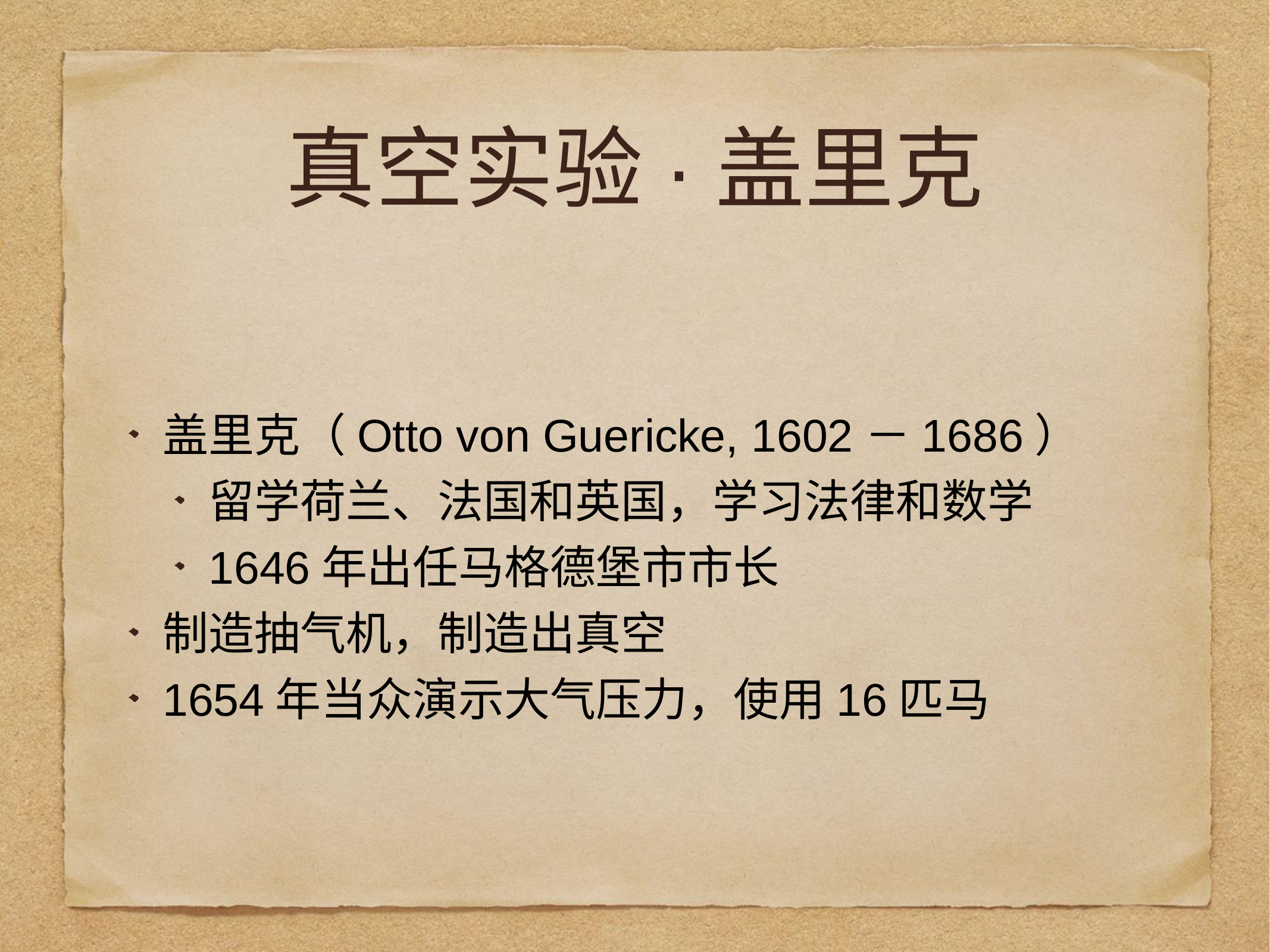

# 真空实验·盖里克
盖里克（Otto von Guericke, 1602－1686）
留学荷兰、法国和英国，学习法律和数学
1646年出任马格德堡市市长
制造抽气机，制造出真空
1654年当众演示大气压力，使用16匹马